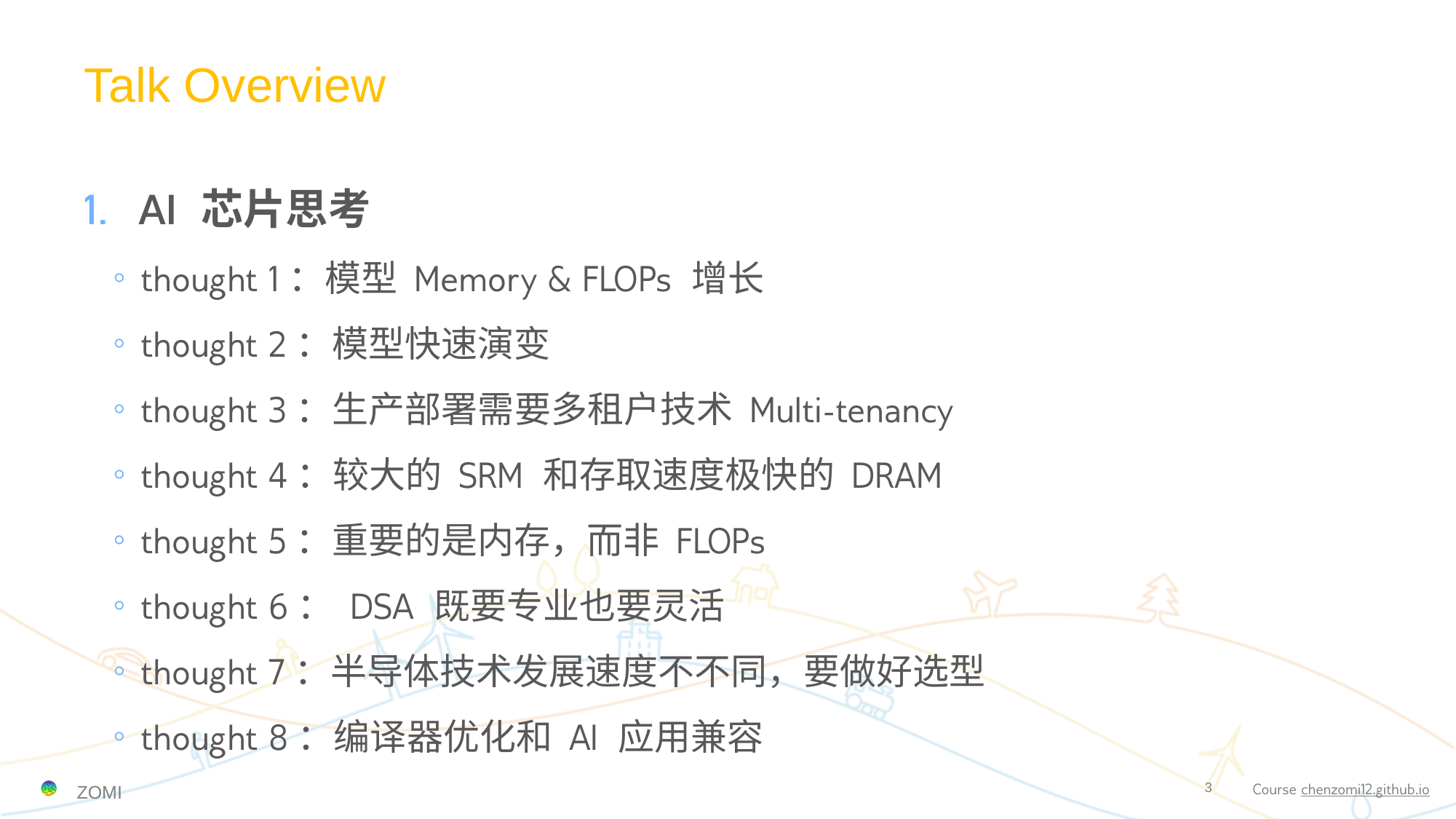

Talk Overview
AI 芯片思考
thought 1：模型 Memory & FLOPs 增长
thought 2：模型快速演变
thought 3：生产部署需要多租户技术 Multi-tenancy
thought 4：较大的 SRM 和存取速度极快的 DRAM
thought 5：重要的是内存，而非 FLOPs
thought 6： DSA 既要专业也要灵活
thought 7：半导体技术发展速度不不同，要做好选型
thought 8：编译器优化和 AI 应用兼容